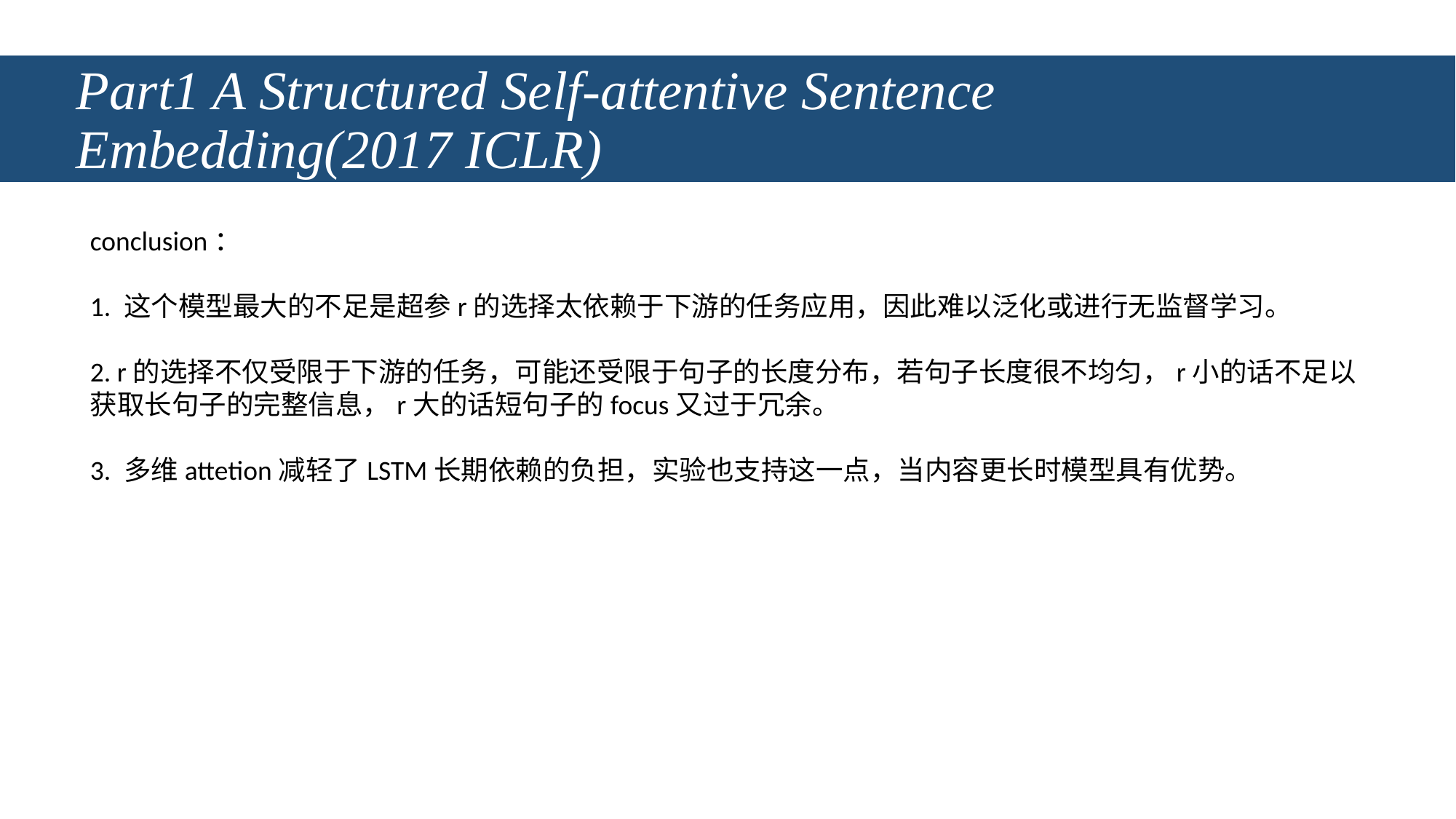

# Part1 A Structured Self-attentive Sentence Embedding(2017 ICLR)

conclusion：

1. 这个模型最大的不足是超参r的选择太依赖于下游的任务应用，因此难以泛化或进行无监督学习。

2. r的选择不仅受限于下游的任务，可能还受限于句子的长度分布，若句子长度很不均匀，r小的话不足以获取长句子的完整信息，r大的话短句子的focus又过于冗余。

3. 多维attetion减轻了LSTM长期依赖的负担，实验也支持这一点，当内容更长时模型具有优势。